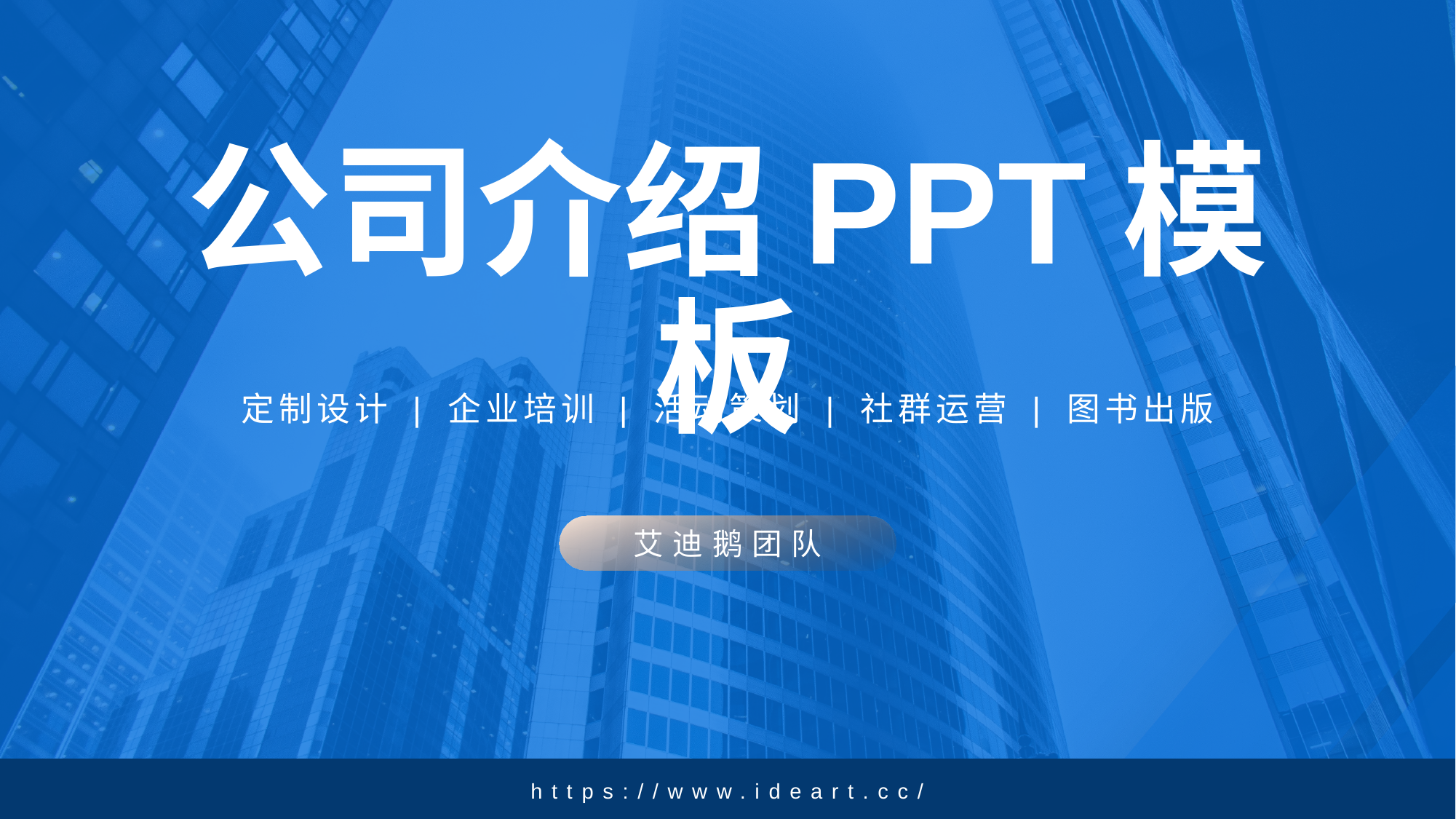

# 公司介绍PPT模板
定制设计 | 企业培训 | 活动策划 | 社群运营 | 图书出版

艾迪鹅团队
https://www.ideart.cc/